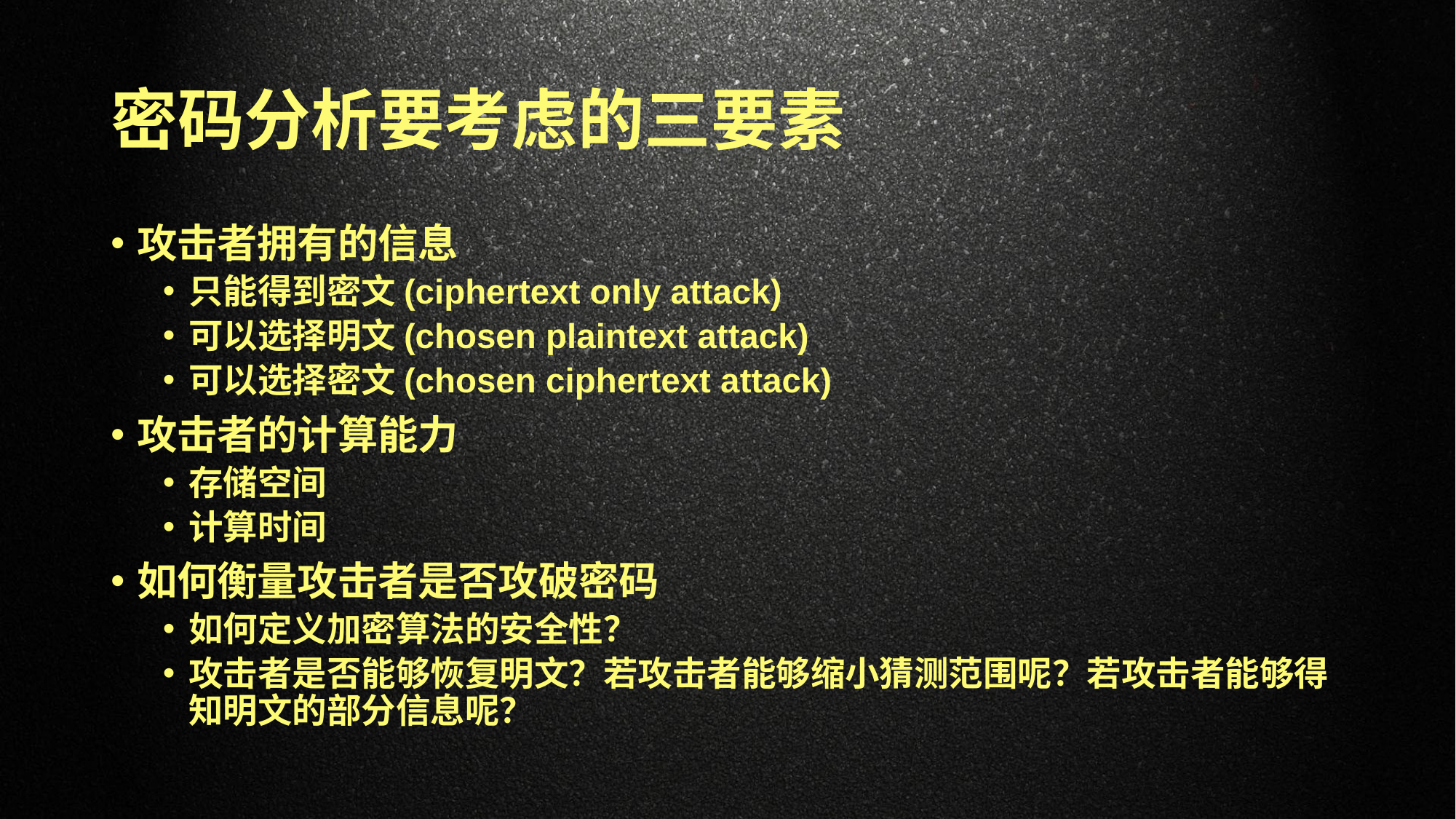

# 密码分析要考虑的三要素
攻击者拥有的信息
只能得到密文(ciphertext only attack)
可以选择明文(chosen plaintext attack)
可以选择密文(chosen ciphertext attack)
攻击者的计算能力
存储空间
计算时间
如何衡量攻击者是否攻破密码
如何定义加密算法的安全性？
攻击者是否能够恢复明文？若攻击者能够缩小猜测范围呢？若攻击者能够得知明文的部分信息呢？